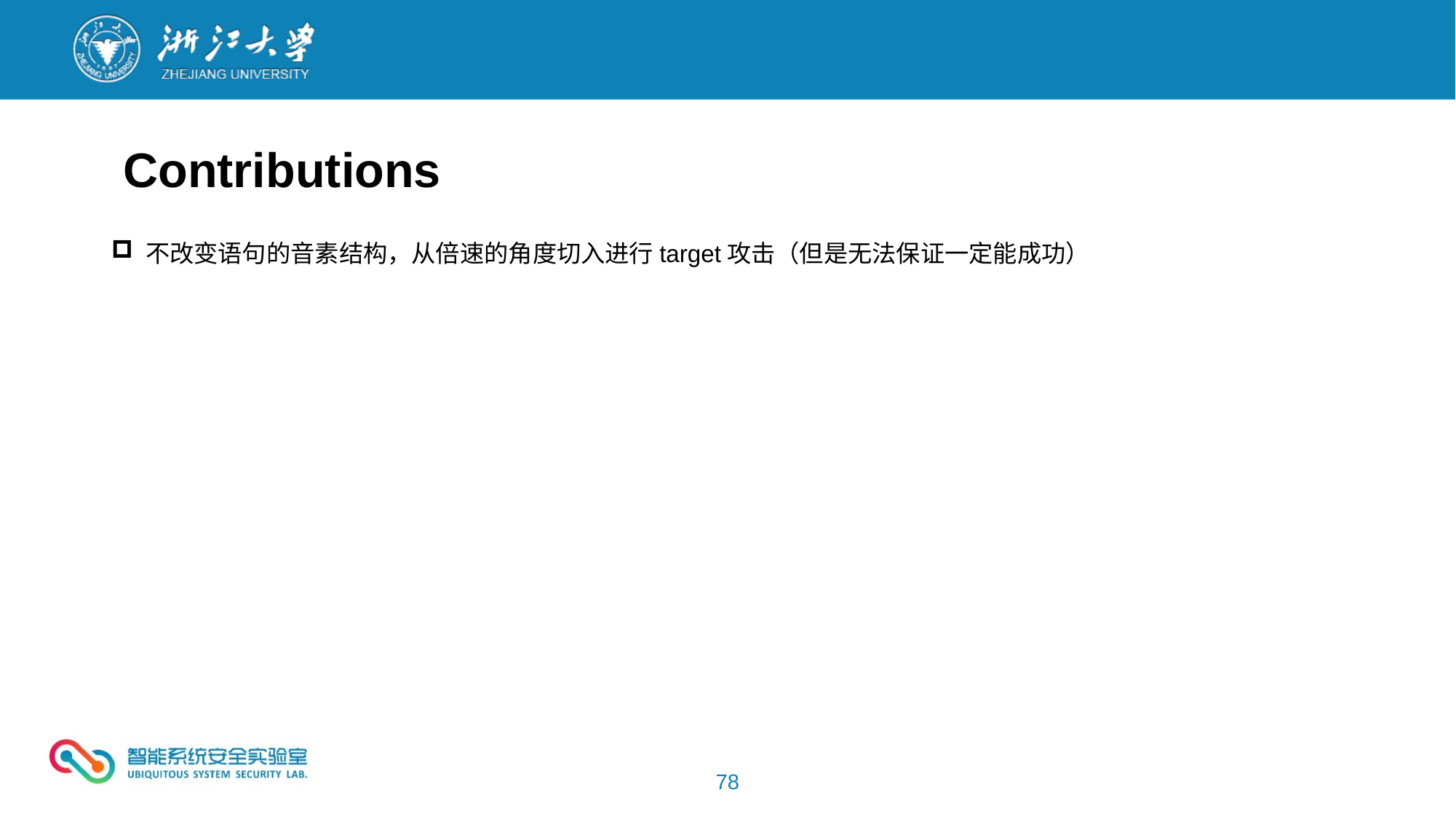

Contributions
不改变语句的音素结构，从倍速的角度切入进行target攻击（但是无法保证一定能成功）